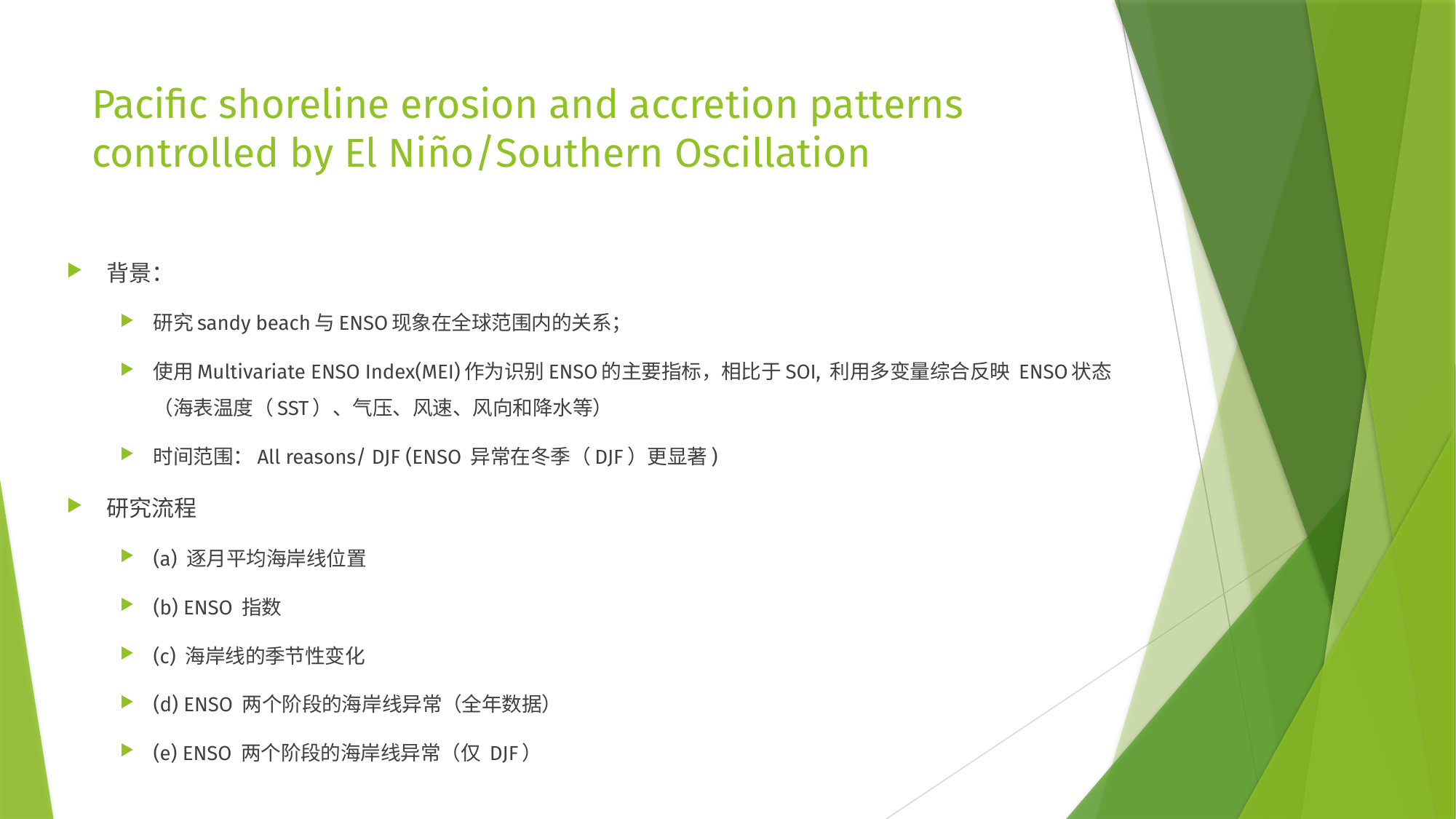

# Pacific shoreline erosion and accretion patterns controlled by El Niño/Southern Oscillation
背景：
研究sandy beach与ENSO现象在全球范围内的关系；
使用Multivariate ENSO Index(MEI)作为识别ENSO的主要指标，相比于SOI, 利用多变量综合反映 ENSO状态（海表温度（SST）、气压、风速、风向和降水等）
时间范围：All reasons/ DJF (ENSO 异常在冬季（DJF）更显著)
研究流程
(a) 逐月平均海岸线位置
(b) ENSO 指数
(c) 海岸线的季节性变化
(d) ENSO 两个阶段的海岸线异常（全年数据）
(e) ENSO 两个阶段的海岸线异常（仅 DJF）